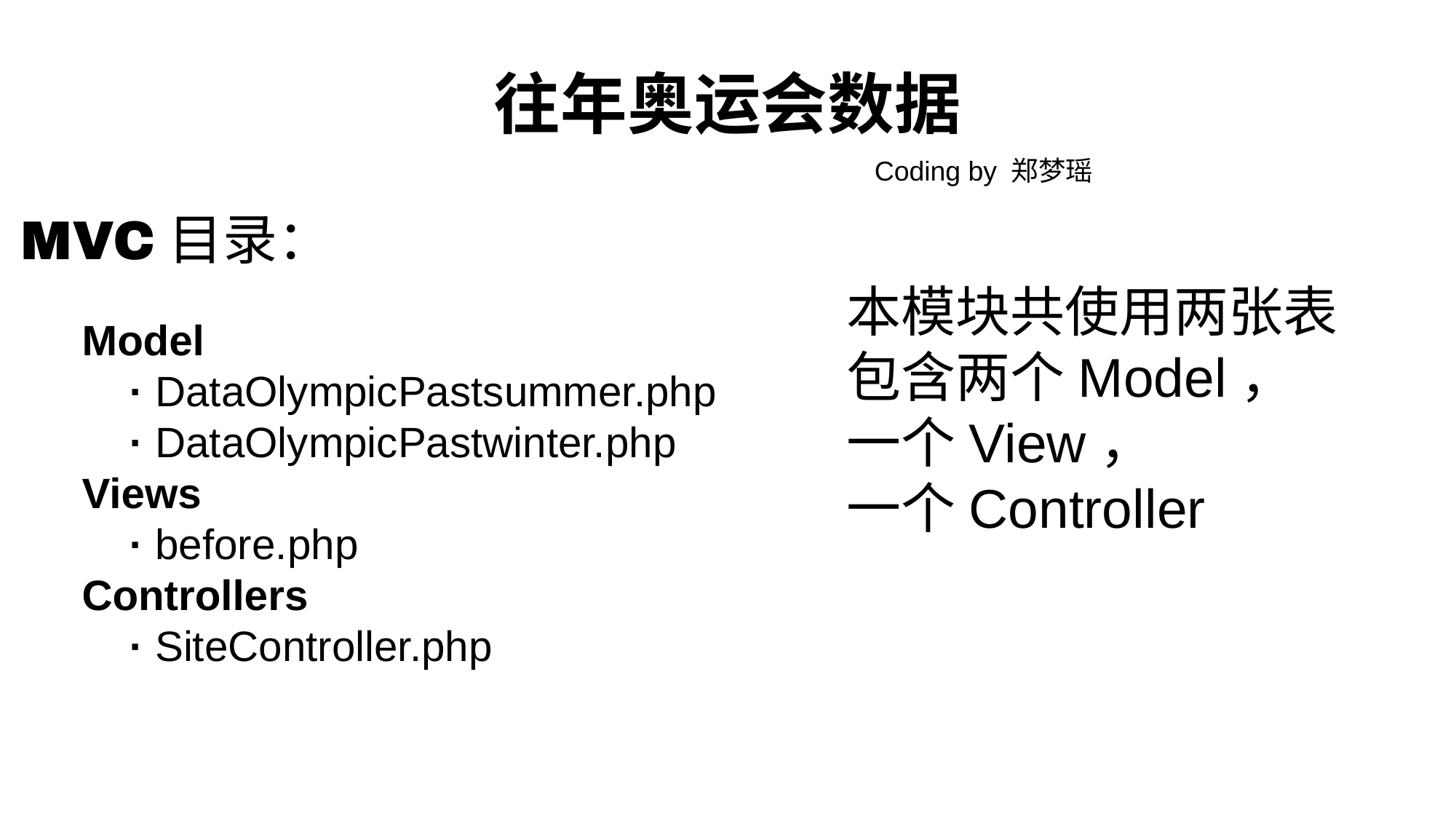

# 往年奥运会数据
Coding by 郑梦瑶
MVC目录：
本模块共使用两张表
包含两个Model，
一个View，
一个Controller
Model
    · DataOlympicPastsummer.php
    · DataOlympicPastwinter.php
Views
    · before.php
Controllers
    · SiteController.php